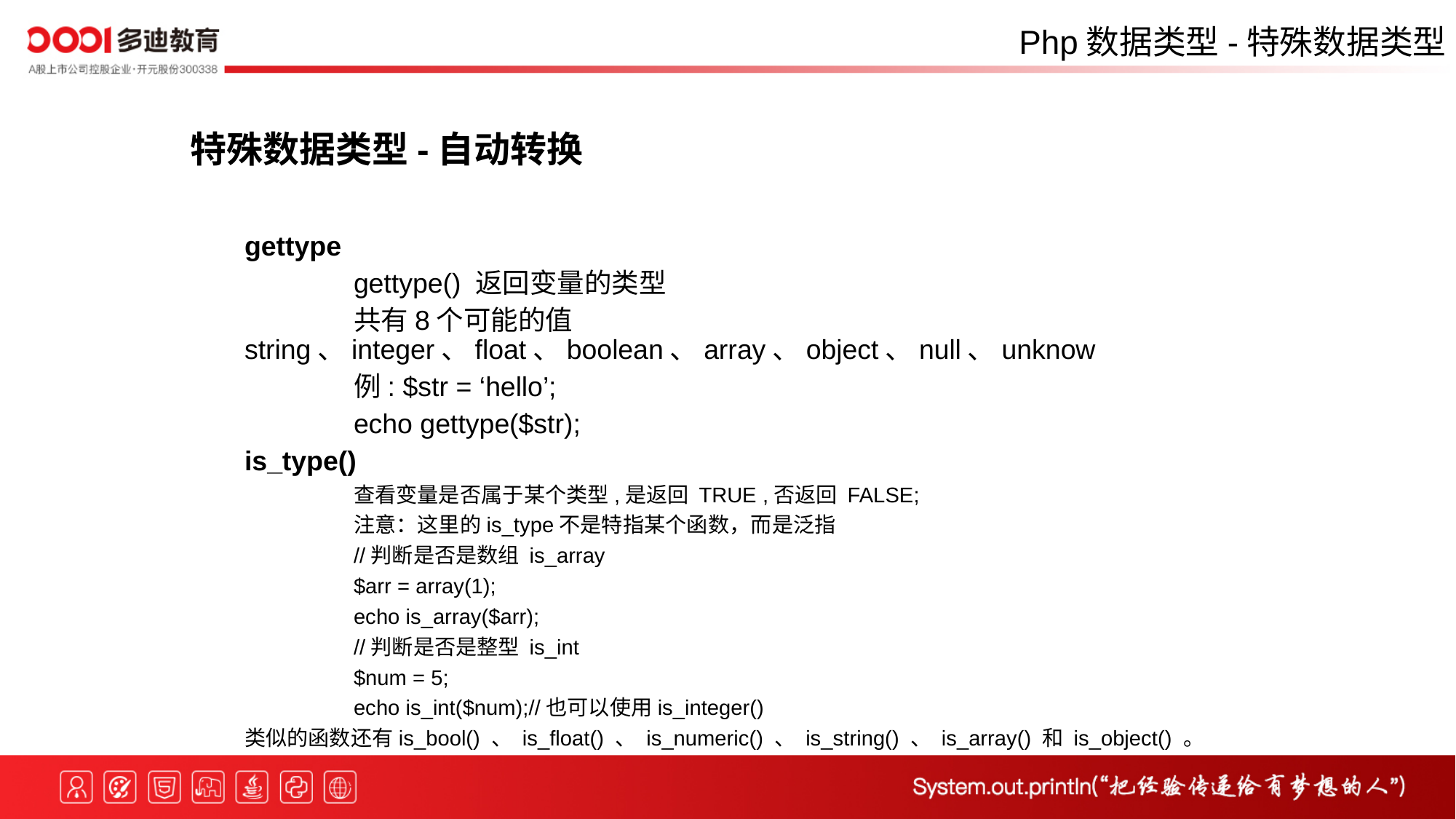

Php数据类型-特殊数据类型
特殊数据类型-自动转换

gettype
	gettype() 返回变量的类型
	共有8个可能的值 string、integer、float、boolean、array、object、null、unknow
	例: $str = ‘hello’;
	echo gettype($str);
is_type()
	查看变量是否属于某个类型,是返回 TRUE ,否返回 FALSE;
	注意：这里的is_type不是特指某个函数，而是泛指
	//判断是否是数组 is_array
	$arr = array(1);
	echo is_array($arr);
	//判断是否是整型 is_int
	$num = 5;
	echo is_int($num);//也可以使用is_integer()
类似的函数还有is_bool() 、 is_float() 、 is_numeric() 、 is_string() 、 is_array() 和 is_object() 。